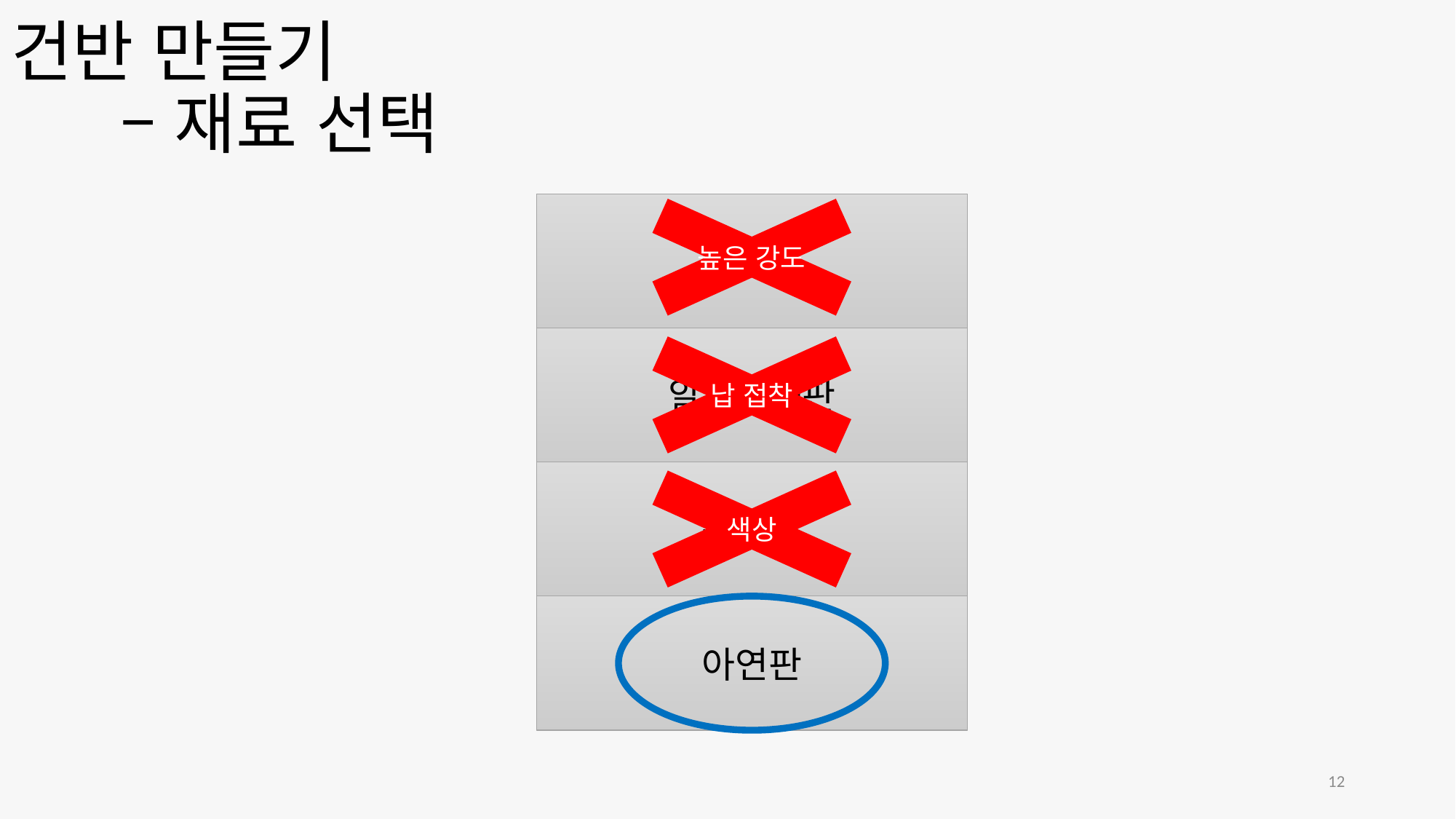

# 건반 만들기 – 재료 선택
높은 강도
철판
납 접착
알루미늄판
색상
구리판
아연판

12